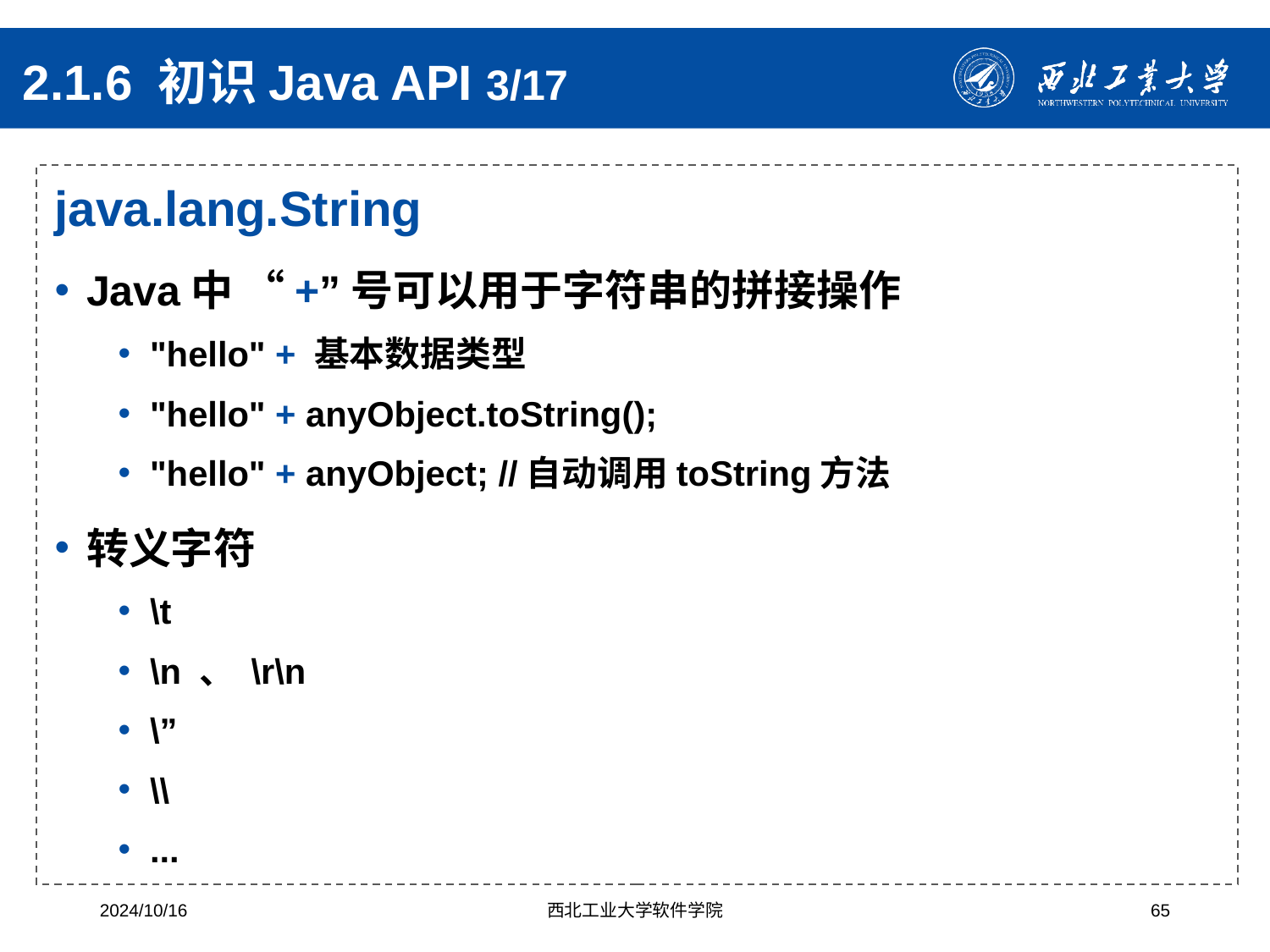

# 2.1.6 初识Java API 3/17
java.lang.String
Java中 “+”号可以用于字符串的拼接操作
"hello" + 基本数据类型
"hello" + anyObject.toString();
"hello" + anyObject; //自动调用toString方法
转义字符
\t
\n 、 \r\n
\”
\\
...
2024/10/16
西北工业大学软件学院
65